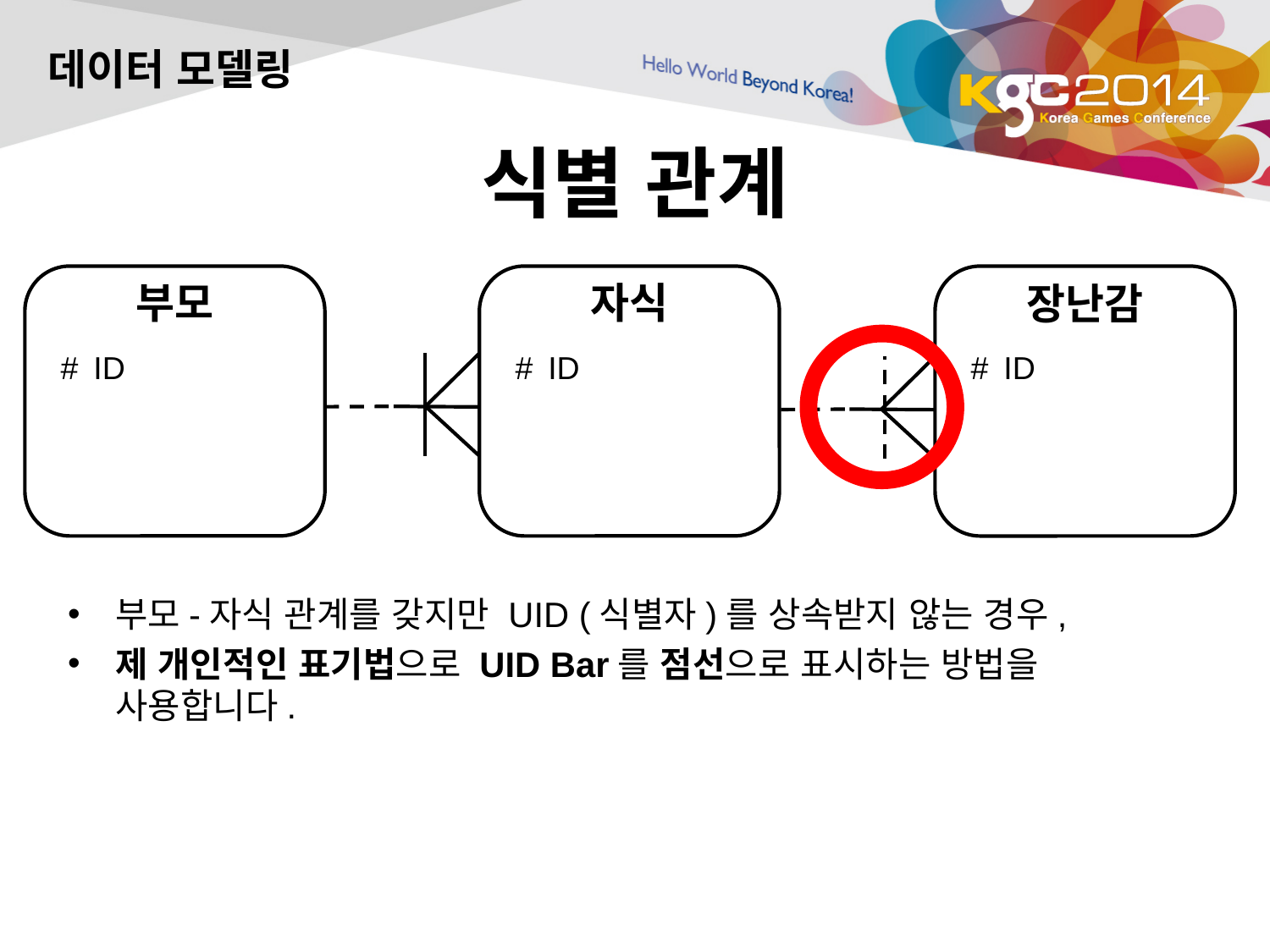

데이터 모델링
# 식별 관계

부모
자식
장난감

#
ID
#
ID
#
ID
부모-자식 관계를 갖지만 UID (식별자)를 상속받지 않는 경우,
제 개인적인 표기법으로 UID Bar를 점선으로 표시하는 방법을 사용합니다.